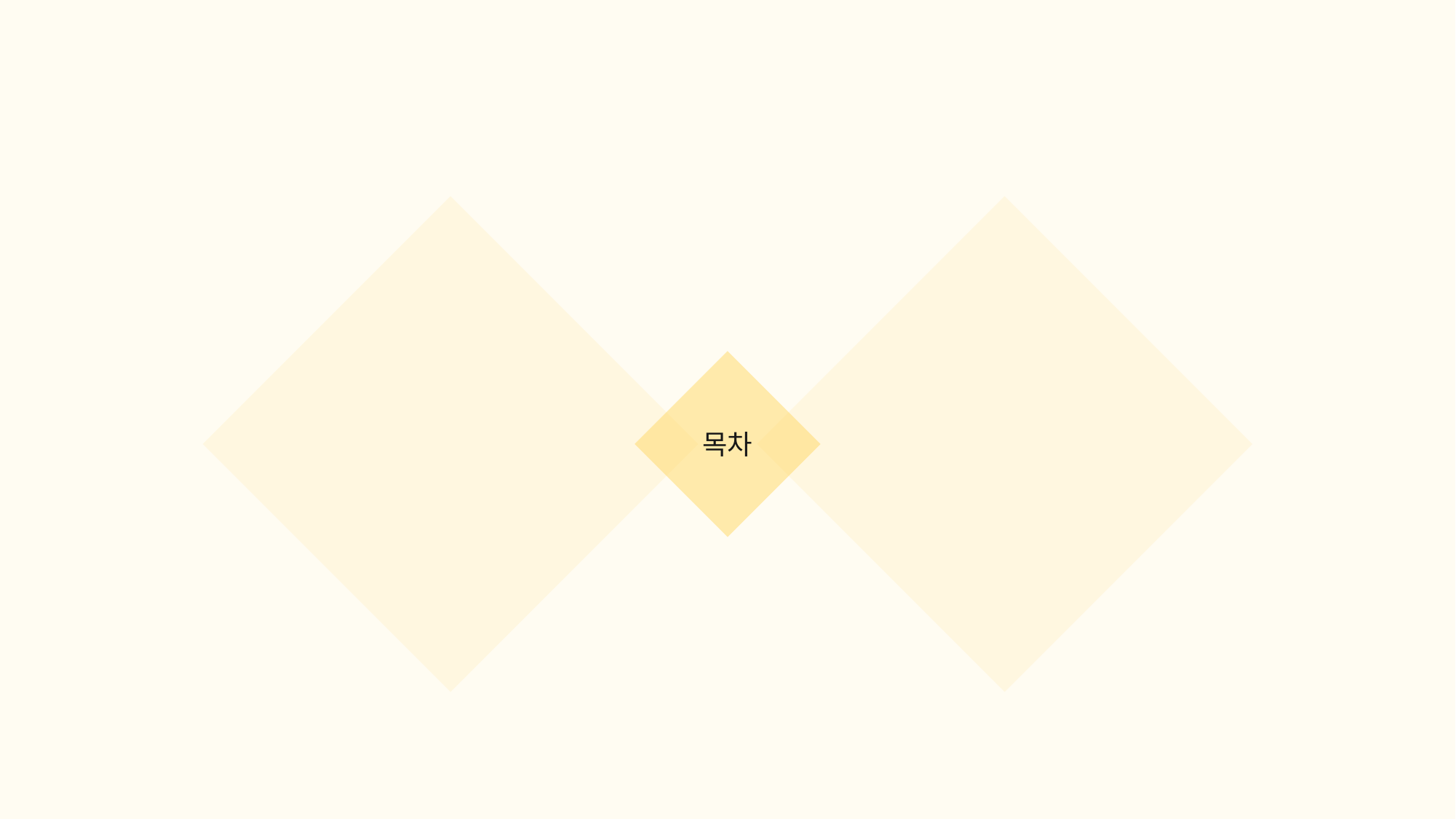

목차

INDEX
01.
02.
03.
04.
프로젝트 개요
업무 분담
UI 및 기능
실행결과
프로젝트 소개
프로젝트 구현 환경
요구조건 분석
조원 역할 분담
각 UI 구성 및 기능
동영상 및 실제 동작